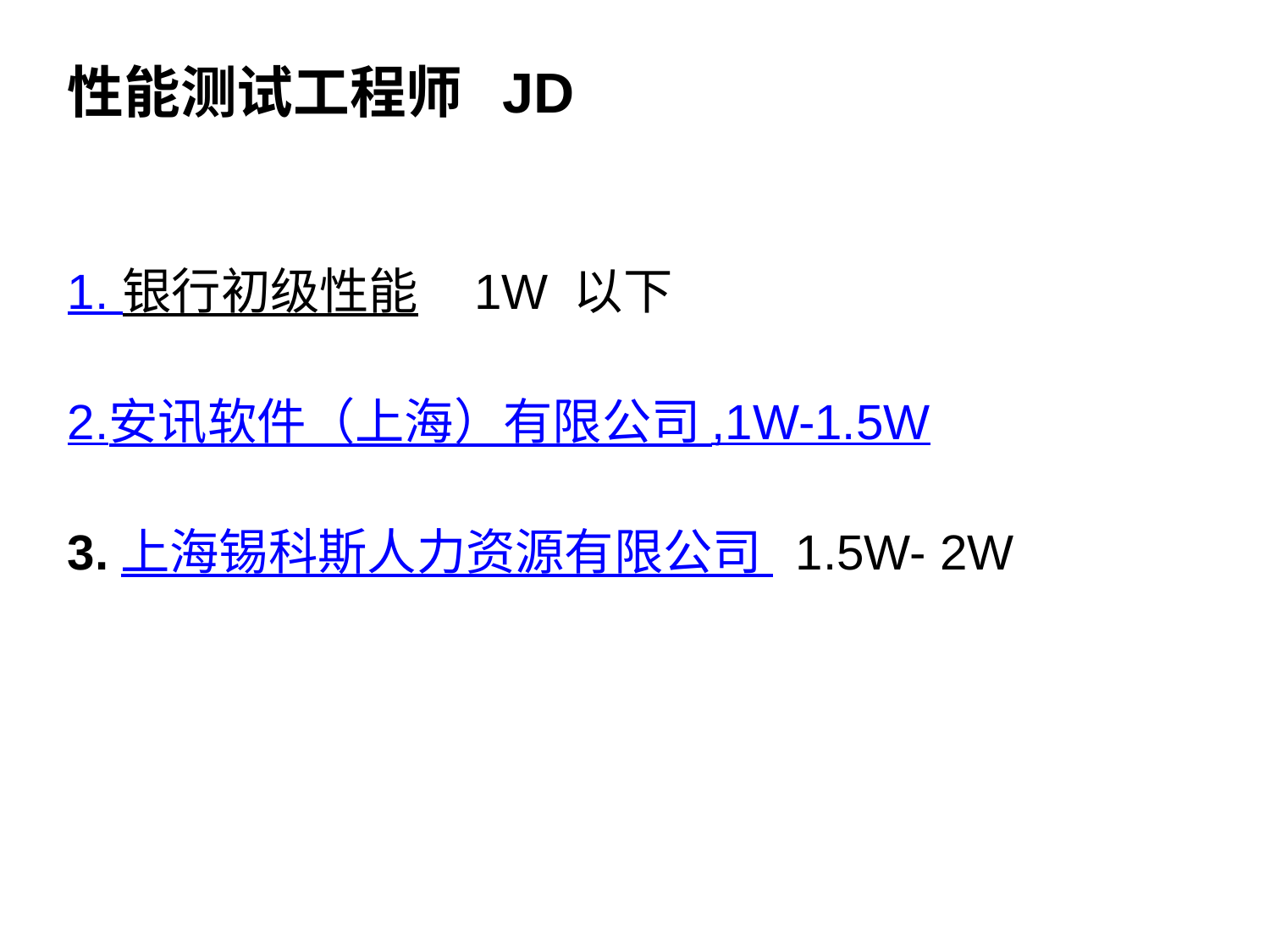

性能测试工程师  JD

1. 银行初级性能    1W 以下

2.安讯软件（上海）有限公司 ,1W-1.5W

3.上海锡科斯人力资源有限公司  1.5W- 2W